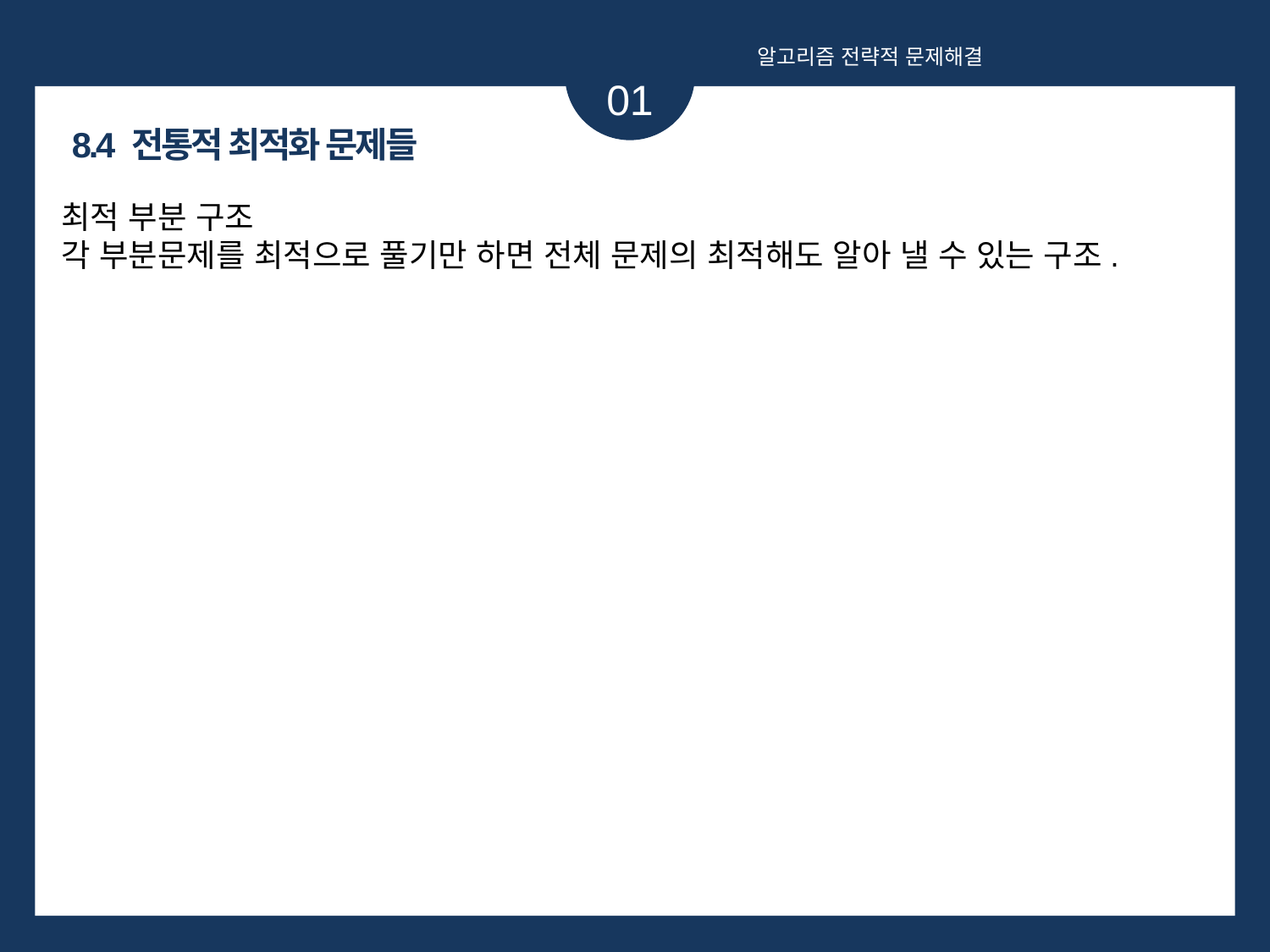

알고리즘 전략적 문제해결
01

8.4 전통적 최적화 문제들
최적 부분 구조
각 부분문제를 최적으로 풀기만 하면 전체 문제의 최적해도 알아 낼 수 있는 구조.